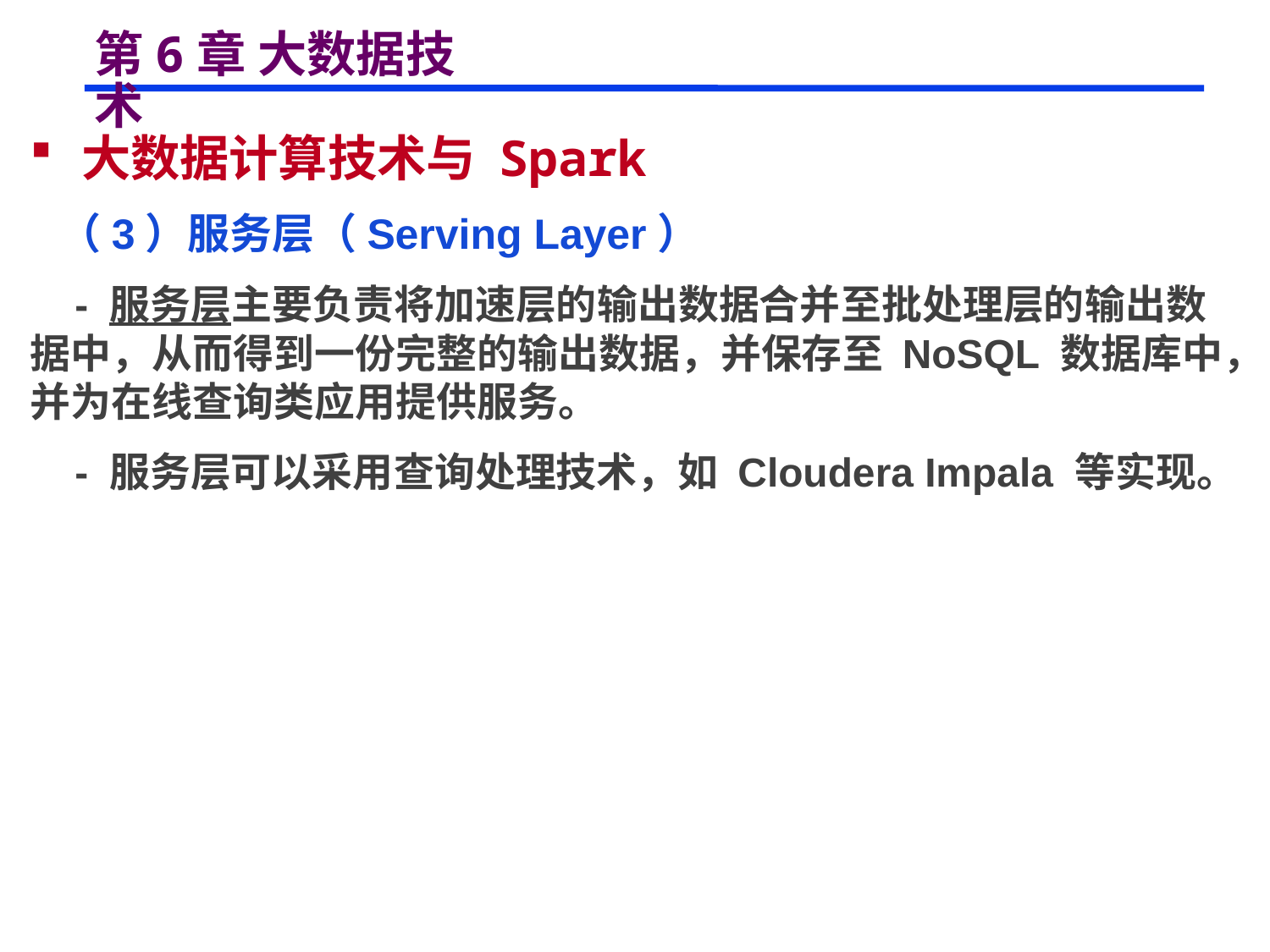

# 第6章 大数据技术
 大数据计算技术与 Spark
  （3）服务层（Serving Layer）
    - 服务层主要负责将加速层的输出数据合并至批处理层的输出数据中，从而得到一份完整的输出数据，并保存至 NoSQL 数据库中，并为在线查询类应用提供服务。
    - 服务层可以采用查询处理技术，如 Cloudera Impala 等实现。